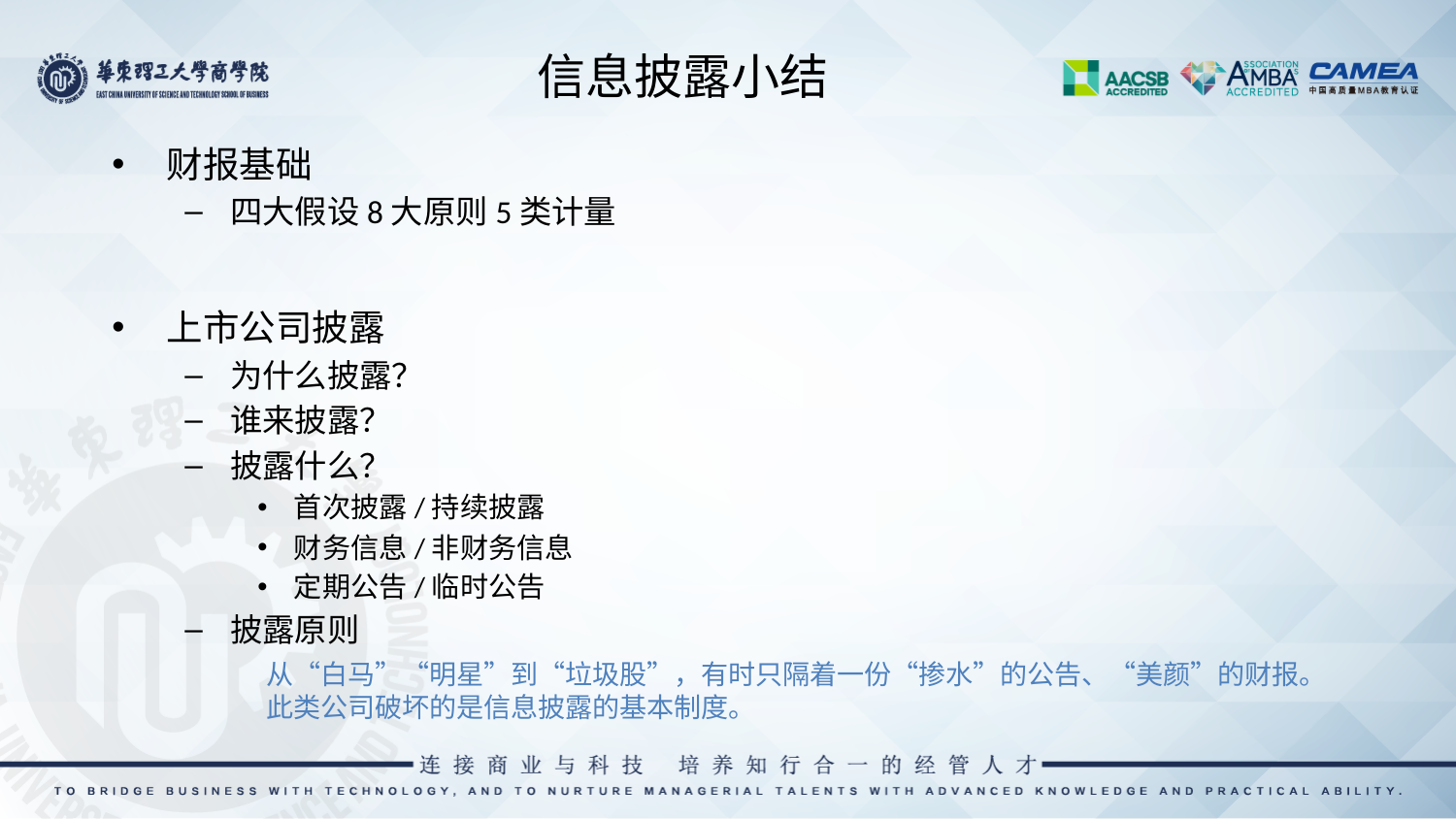

# 信息披露小结
财报基础
四大假设8大原则5类计量

上市公司披露
为什么披露？
谁来披露？
披露什么？
首次披露/持续披露
财务信息/非财务信息
定期公告/临时公告
披露原则

从“白马”“明星”到“垃圾股”，有时只隔着一份“掺水”的公告、“美颜”的财报。此类公司破坏的是信息披露的基本制度。
39